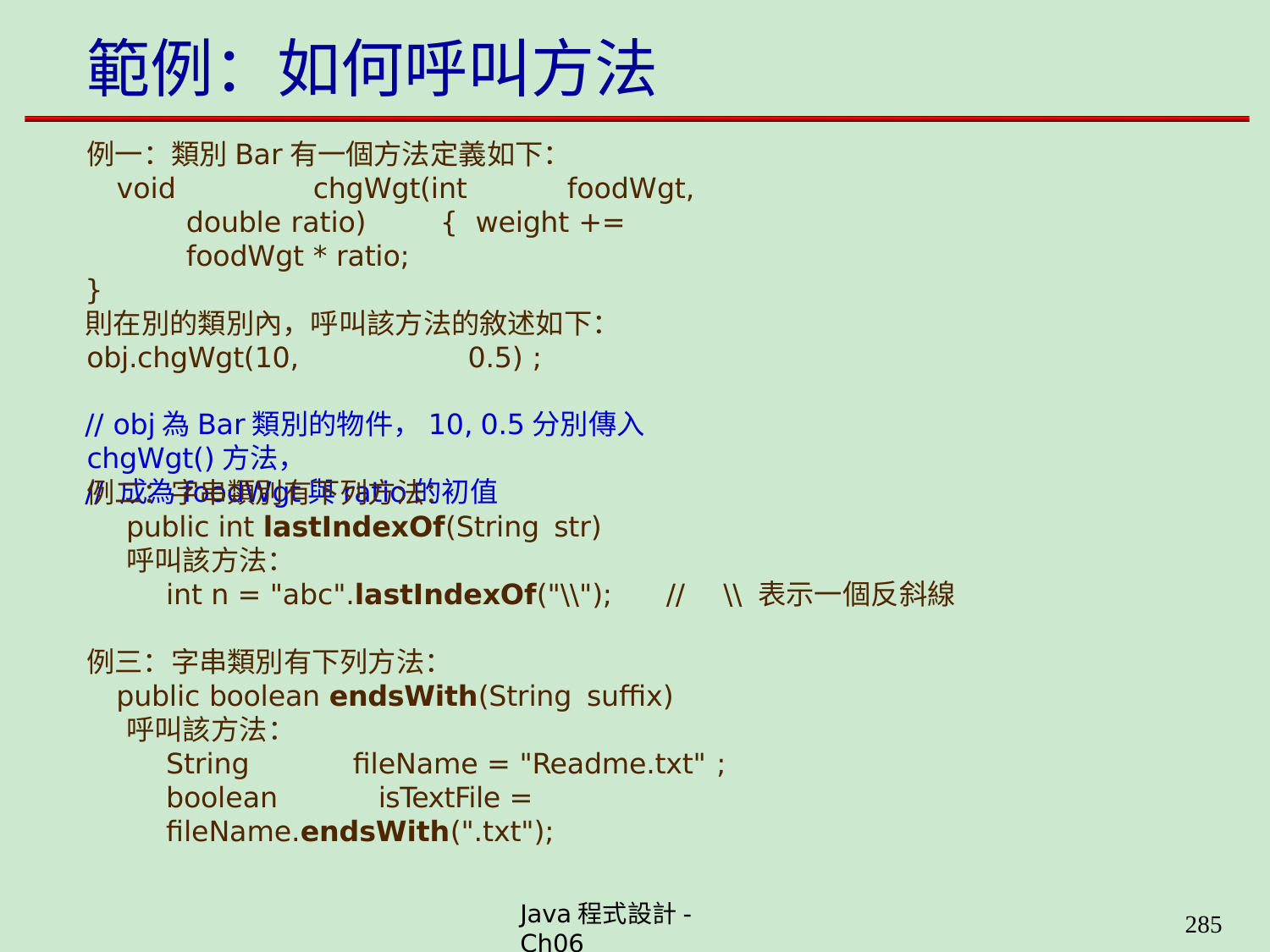

# 範例：如何呼叫方法
例一：類別Bar有一個方法定義如下：
void		chgWgt(int	foodWgt, double ratio)	{  weight += foodWgt	* ratio;
}
則在別的類別內，呼叫該方法的敘述如下：
obj.chgWgt(10,	0.5) ;

// obj為Bar類別的物件，10,	0.5分別傳入chgWgt()方法，
// 成為foodWgt與ratio的初值
例二：字串類別有下列方法：
public int lastIndexOf(String str)
呼叫該方法：
int n = "abc".lastIndexOf("\\");
//	\\ 表示一個反斜線
例三：字串類別有下列方法：
public boolean endsWith(String suffix)
呼叫該方法：
String	fileName = "Readme.txt" ;
boolean	isTextFile = fileName.endsWith(".txt");
Java程式設計-Ch06
285